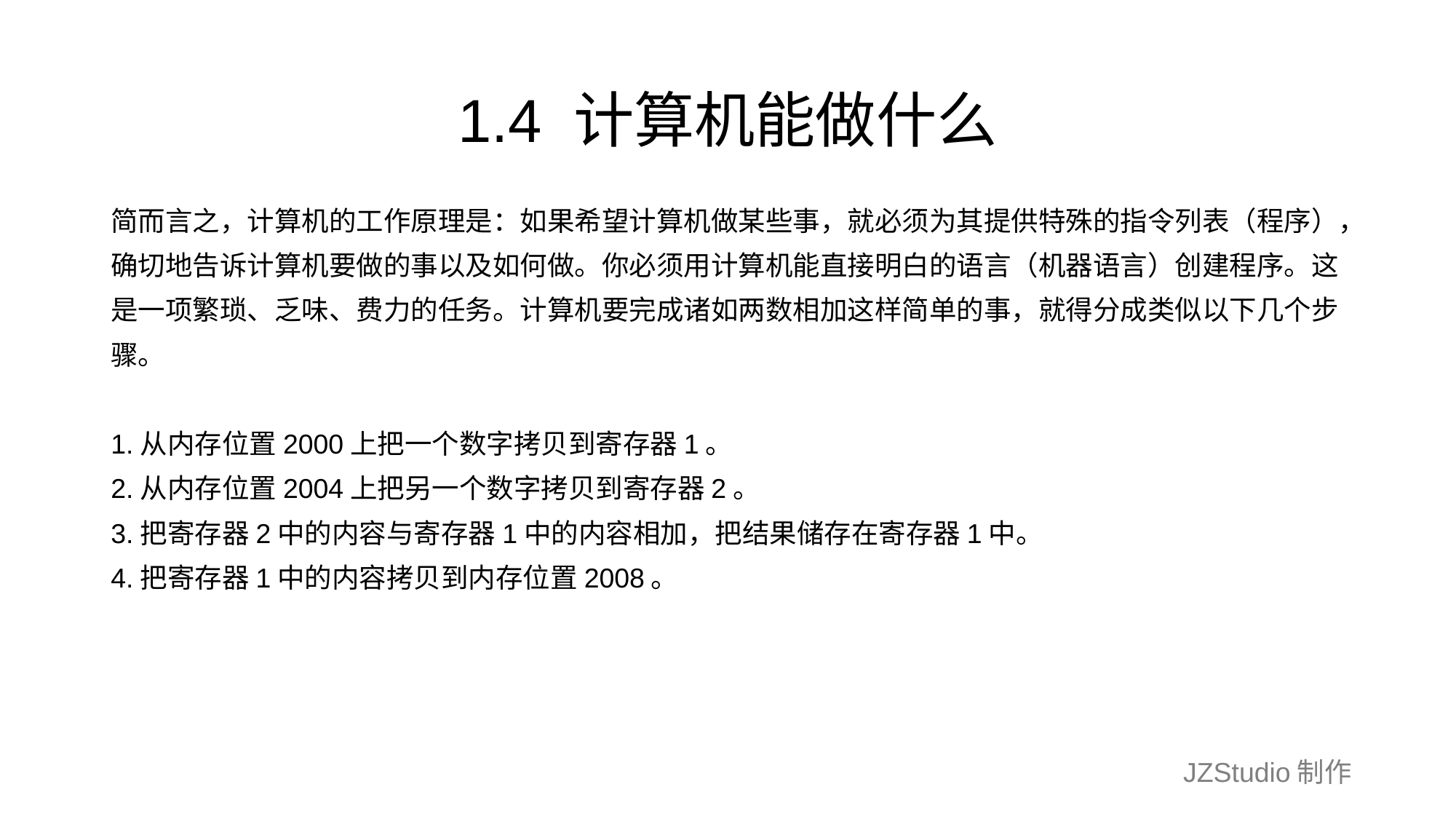

# 1.4 计算机能做什么
简而言之，计算机的工作原理是：如果希望计算机做某些事，就必须为其提供特殊的指令列表（程序），
确切地告诉计算机要做的事以及如何做。你必须用计算机能直接明白的语言（机器语言）创建程序。这
是一项繁琐、乏味、费力的任务。计算机要完成诸如两数相加这样简单的事，就得分成类似以下几个步
骤。

1.从内存位置2000上把一个数字拷贝到寄存器1。
2.从内存位置2004上把另一个数字拷贝到寄存器2。
3.把寄存器2中的内容与寄存器1中的内容相加，把结果储存在寄存器1中。
4.把寄存器1中的内容拷贝到内存位置2008。